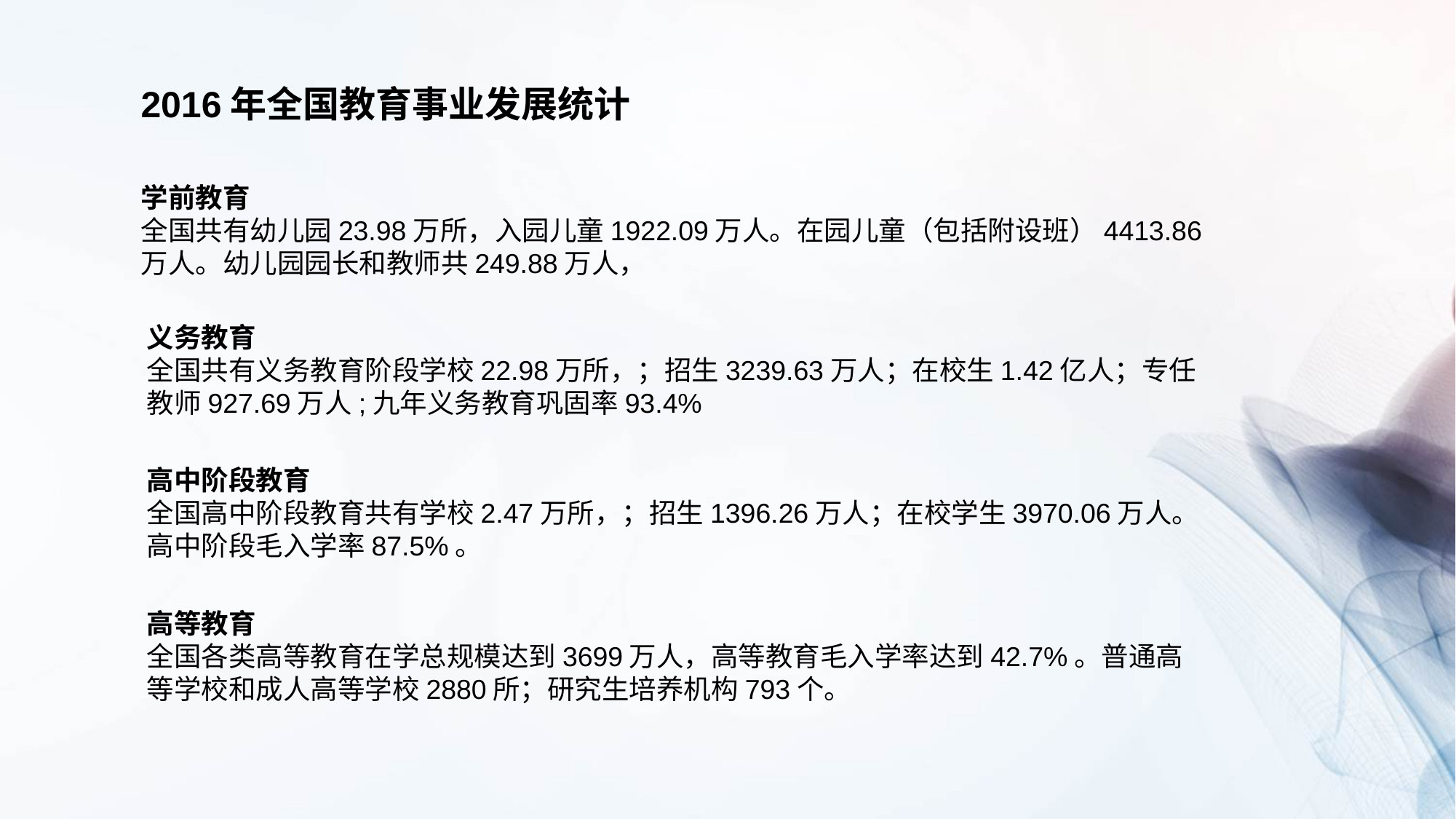

2016年全国教育事业发展统计
学前教育
全国共有幼儿园23.98万所，入园儿童1922.09万人。在园儿童（包括附设班）4413.86万人。幼儿园园长和教师共249.88万人，
义务教育
全国共有义务教育阶段学校22.98万所，；招生3239.63万人；在校生1.42亿人；专任教师927.69万人;九年义务教育巩固率93.4%
高中阶段教育
全国高中阶段教育共有学校2.47万所，；招生1396.26万人；在校学生3970.06万人。高中阶段毛入学率87.5%。
高等教育
全国各类高等教育在学总规模达到3699万人，高等教育毛入学率达到42.7%。普通高等学校和成人高等学校2880所；研究生培养机构793个。